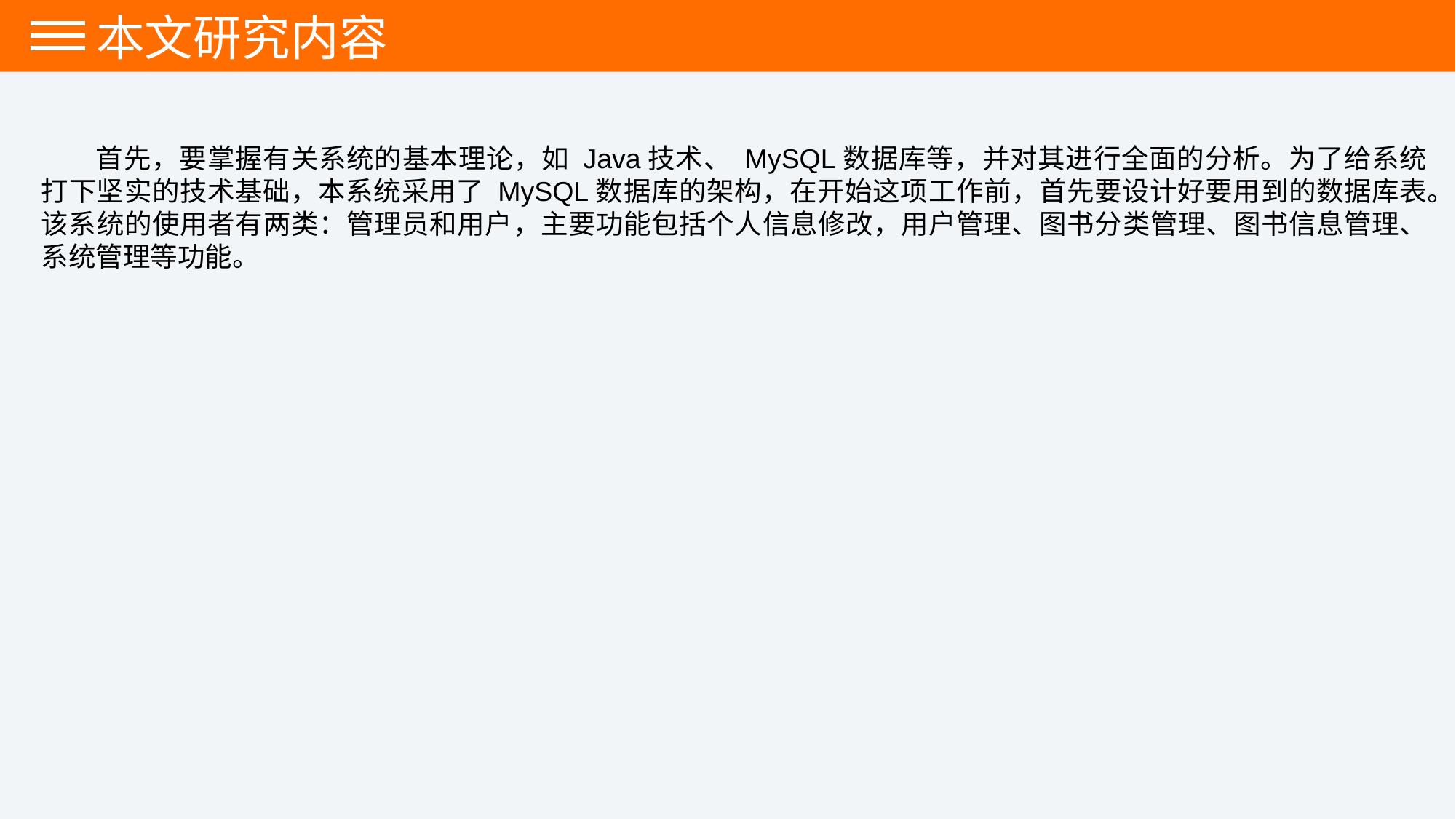

本文研究内容
首先，要掌握有关系统的基本理论，如 Java技术、 MySQL数据库等，并对其进行全面的分析。为了给系统打下坚实的技术基础，本系统采用了 MySQL数据库的架构，在开始这项工作前，首先要设计好要用到的数据库表。该系统的使用者有两类：管理员和用户，主要功能包括个人信息修改，用户管理、图书分类管理、图书信息管理、系统管理等功能。